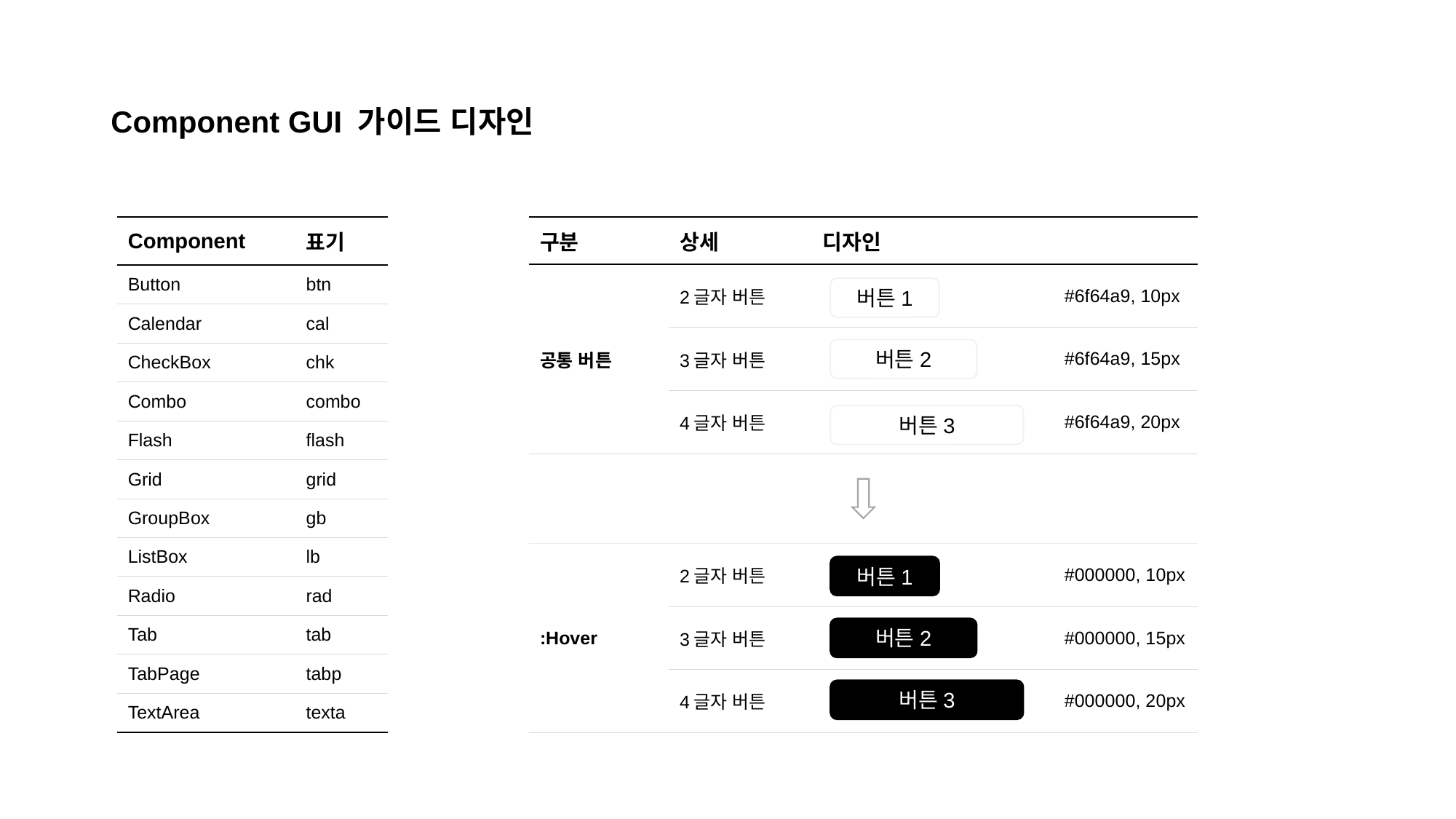

# Component GUI 가이드 디자인
| Component | 표기 |
| --- | --- |
| Button | btn |
| Calendar | cal |
| CheckBox | chk |
| Combo | combo |
| Flash | flash |
| Grid | grid |
| GroupBox | gb |
| ListBox | lb |
| Radio | rad |
| Tab | tab |
| TabPage | tabp |
| TextArea | texta |
| 구분 | 상세 | 디자인 |  |
| --- | --- | --- | --- |
| 공통 버튼 | 2글자 버튼 |  | #6f64a9, 10px |
|  | 3글자 버튼 |  | #6f64a9, 15px |
|  | 4글자 버튼 |  | #6f64a9, 20px |
버튼1
버튼2
버튼3

| :Hover | 2글자 버튼 |  | #000000, 10px |
| --- | --- | --- | --- |
|  | 3글자 버튼 |  | #000000, 15px |
|  | 4글자 버튼 |  | #000000, 20px |
버튼1
버튼2
버튼3